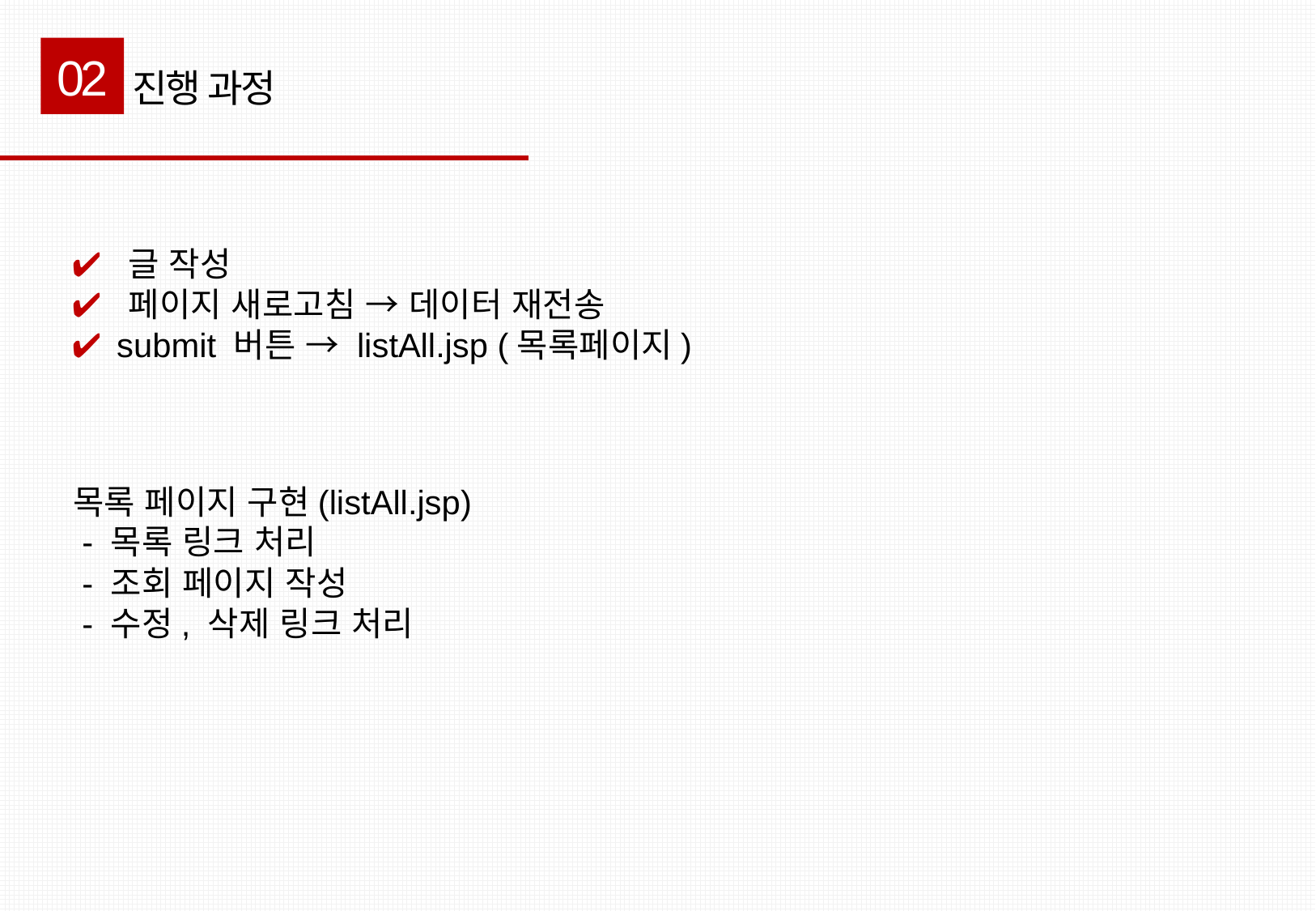

02
진행 과정

✔  글 작성
✔  페이지 새로고침 → 데이터 재전송
✔  submit 버튼 → listAll.jsp (목록페이지)
목록 페이지 구현(listAll.jsp)
 - 목록 링크 처리
 - 조회 페이지 작성
 - 수정, 삭제 링크 처리